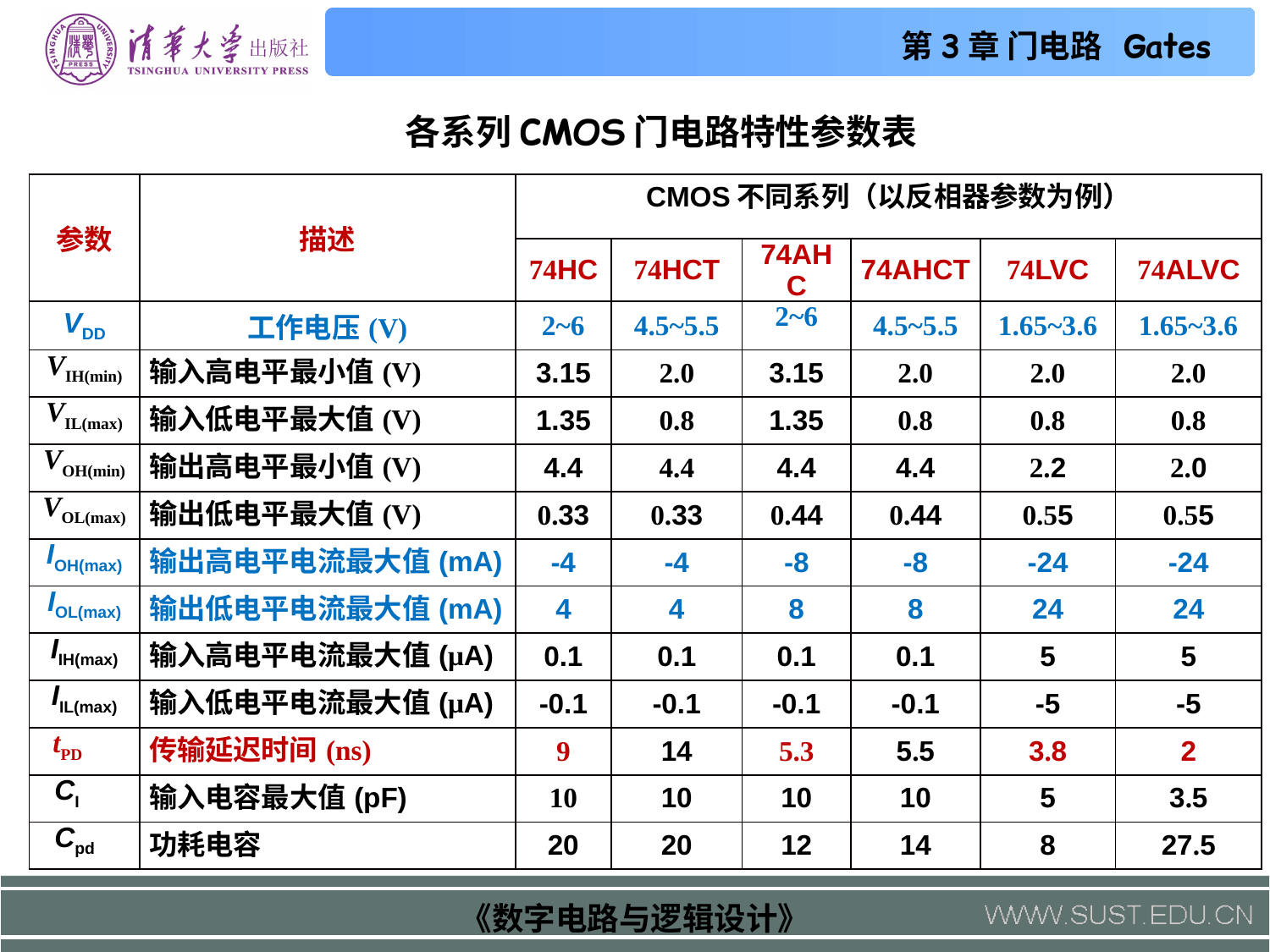

各系列CMOS门电路特性参数表
| 参数 | 描述 | CMOS不同系列（以反相器参数为例） |  |  |  |  |  |
| --- | --- | --- | --- | --- | --- | --- | --- |
|  |  | 74HC | 74HCT | 74AHC | 74AHCT | 74LVC | 74ALVC |
| VDD | 工作电压(V) | 2~6 | 4.5~5.5 | 2~6 | 4.5~5.5 | 1.65~3.6 | 1.65~3.6 |
| VIH(min) | 输入高电平最小值(V) | 3.15 | 2.0 | 3.15 | 2.0 | 2.0 | 2.0 |
| VIL(max) | 输入低电平最大值(V) | 1.35 | 0.8 | 1.35 | 0.8 | 0.8 | 0.8 |
| VOH(min) | 输出高电平最小值(V) | 4.4 | 4.4 | 4.4 | 4.4 | 2.2 | 2.0 |
| VOL(max) | 输出低电平最大值(V) | 0.33 | 0.33 | 0.44 | 0.44 | 0.55 | 0.55 |
| IOH(max) | 输出高电平电流最大值(mA) | -4 | -4 | -8 | -8 | -24 | -24 |
| IOL(max) | 输出低电平电流最大值(mA) | 4 | 4 | 8 | 8 | 24 | 24 |
| IIH(max) | 输入高电平电流最大值(μA) | 0.1 | 0.1 | 0.1 | 0.1 | 5 | 5 |
| IIL(max) | 输入低电平电流最大值(μA) | -0.1 | -0.1 | -0.1 | -0.1 | -5 | -5 |
| tPD | 传输延迟时间(ns) | 9 | 14 | 5.3 | 5.5 | 3.8 | 2 |
| CI | 输入电容最大值(pF) | 10 | 10 | 10 | 10 | 5 | 3.5 |
| Cpd | 功耗电容 | 20 | 20 | 12 | 14 | 8 | 27.5 |